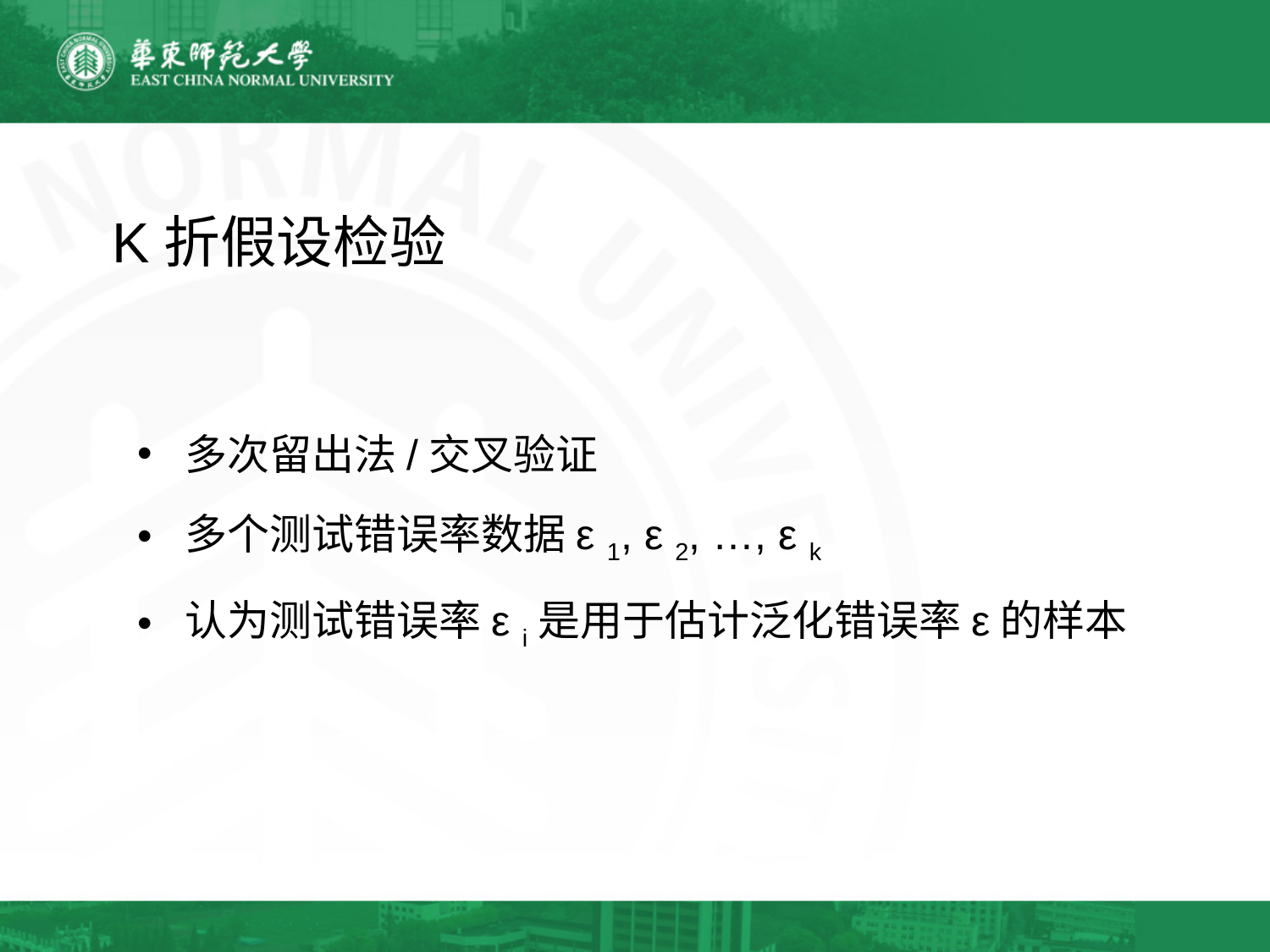

K折假设检验
多次留出法/交叉验证
多个测试错误率数据ε 1, ε 2, …, ε k
认为测试错误率ε i是用于估计泛化错误率ε的样本